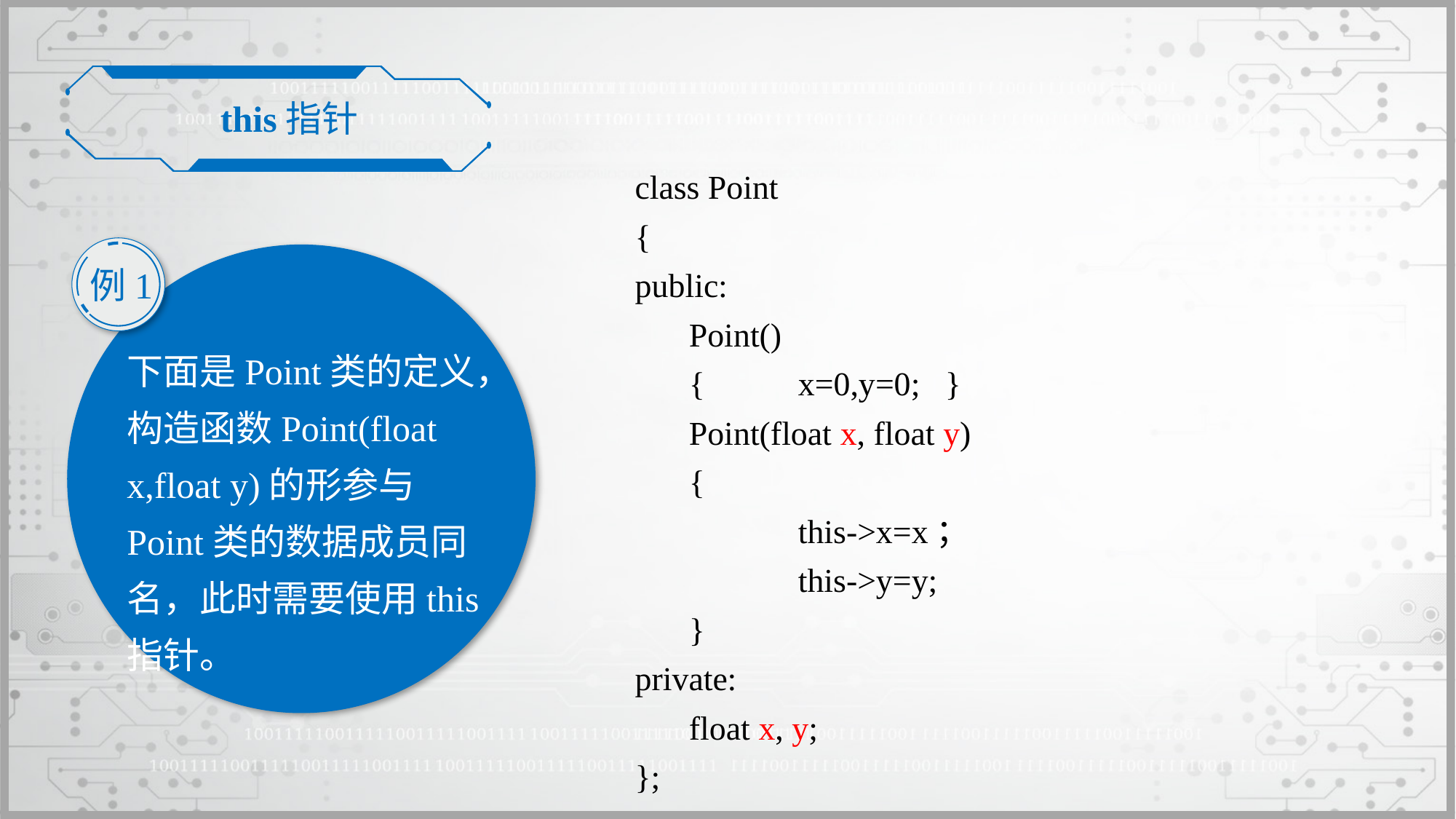

this指针
class Point
{
public:
	Point()
	{	x=0,y=0;   }
	Point(float x, float y)
	{
		this->x=x；
		this->y=y;
	}
private:
	float x, y;
};

例1

下面是Point类的定义，构造函数Point(float x,float y)的形参与Point类的数据成员同名，此时需要使用this指针。